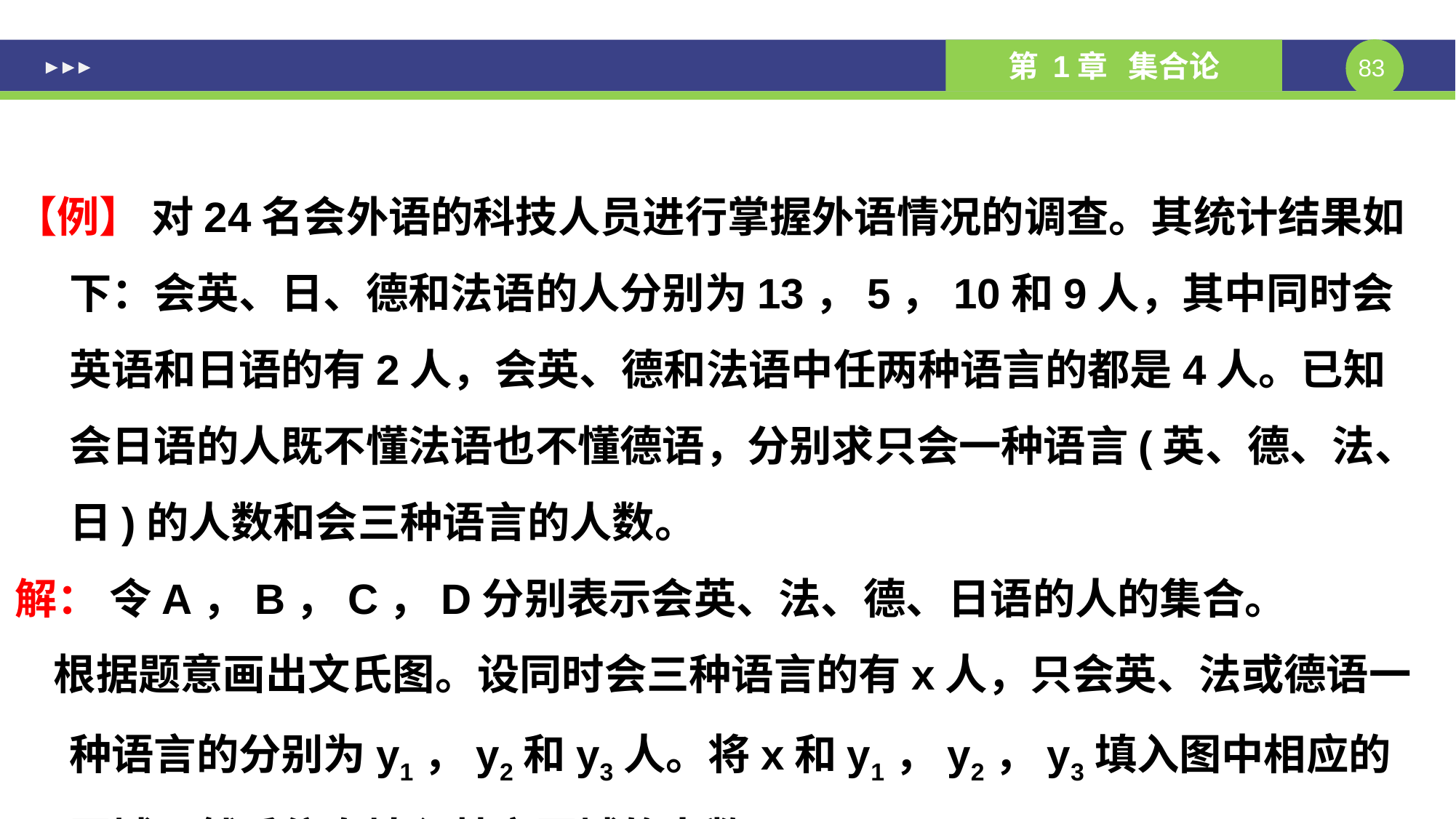

【例】 对24名会外语的科技人员进行掌握外语情况的调查。其统计结果如下：会英、日、德和法语的人分别为13，5，10和9人，其中同时会英语和日语的有2人，会英、德和法语中任两种语言的都是4人。已知会日语的人既不懂法语也不懂德语，分别求只会一种语言(英、德、法、日)的人数和会三种语言的人数。
解： 令A，B，C，D分别表示会英、法、德、日语的人的集合。
   根据题意画出文氏图。设同时会三种语言的有x人，只会英、法或德语一种语言的分别为y1，y2和y3人。将x和y1，y2，y3填入图中相应的区域，然后依次填入其它区域的人数。